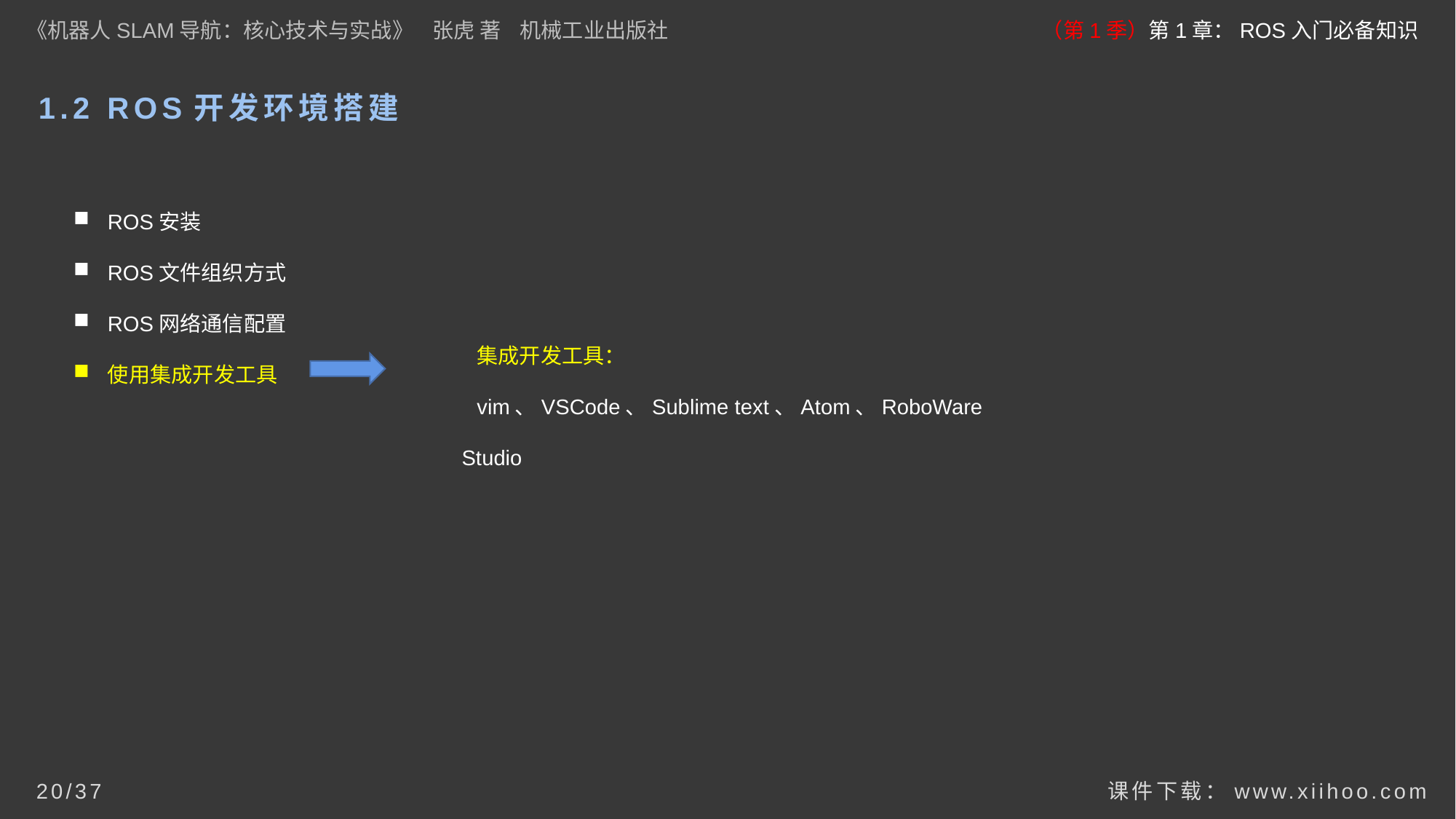

《机器人SLAM导航：核心技术与实战》    张虎 著    机械工业出版社
（第1季）第1章：ROS入门必备知识
# 1.2 ROS开发环境搭建
ROS安装
ROS文件组织方式
ROS网络通信配置
使用集成开发工具
集成开发工具：
vim、VSCode、Sublime text、Atom、RoboWare Studio

课件下载：www.xiihoo.com
20/37